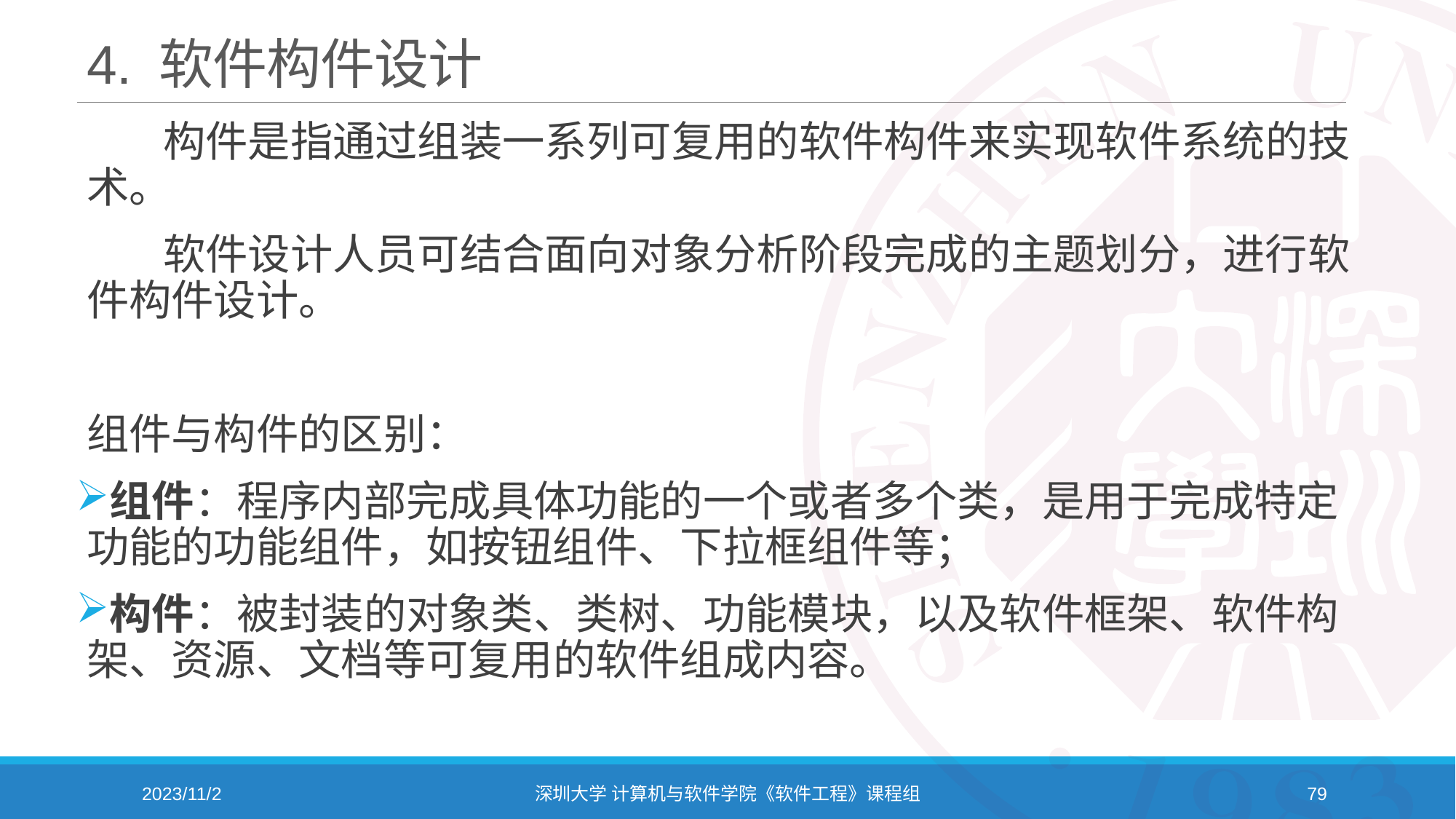

# 4. 软件构件设计
       构件是指通过组装一系列可复用的软件构件来实现软件系统的技术。
       软件设计人员可结合面向对象分析阶段完成的主题划分，进行软件构件设计。

组件与构件的区别：
组件：程序内部完成具体功能的一个或者多个类，是用于完成特定功能的功能组件，如按钮组件、下拉框组件等；
构件：被封装的对象类、类树、功能模块，以及软件框架、软件构架、资源、文档等可复用的软件组成内容。

2023/11/2
深圳大学 计算机与软件学院《软件工程》课程组
79